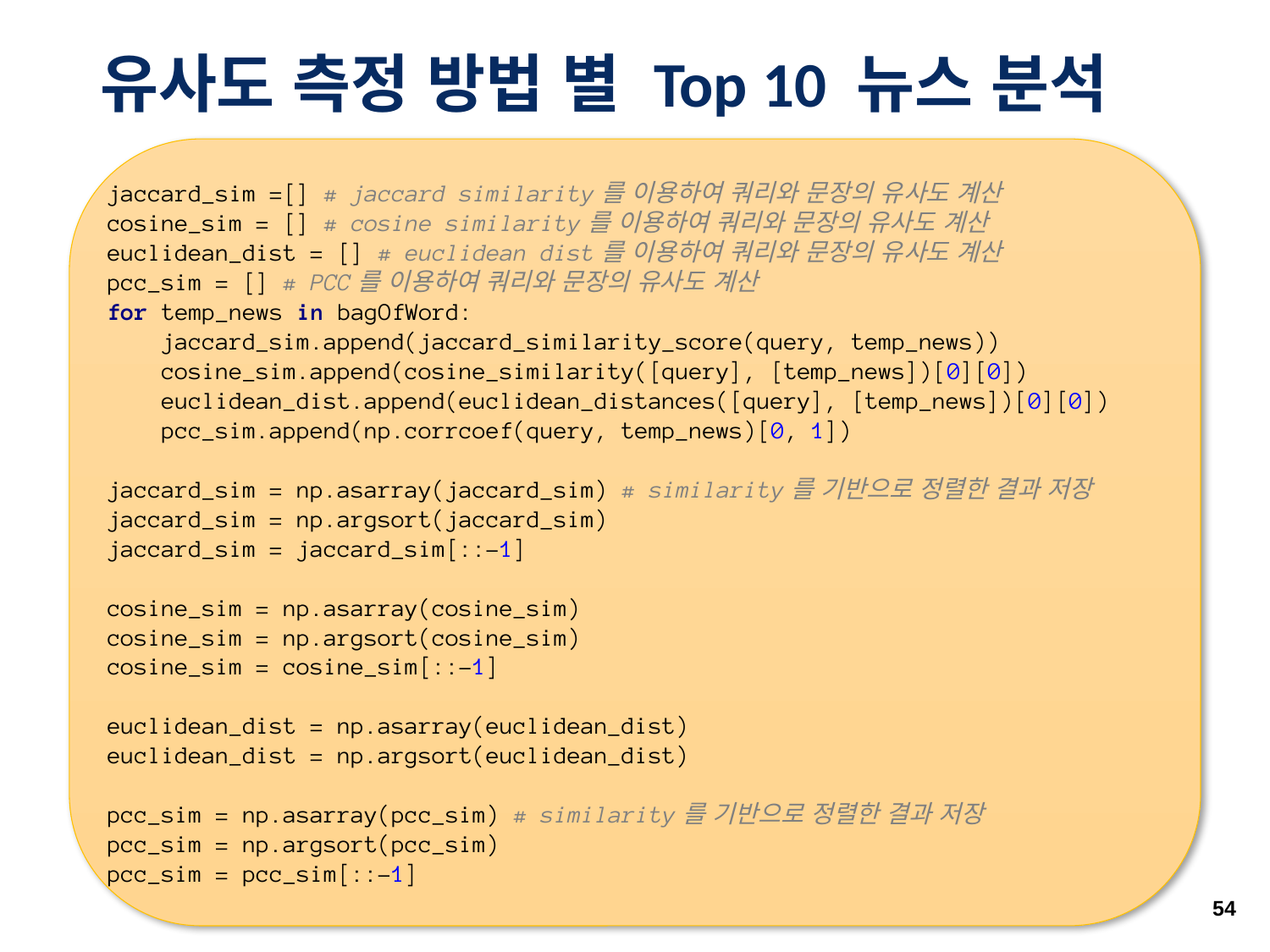

# 유사도 측정 방법 별 Top 10 뉴스 분석
jaccard_sim =[] # jaccard similarity를 이용하여 쿼리와 문장의 유사도 계산
cosine_sim = [] # cosine similarity를 이용하여 쿼리와 문장의 유사도 계산
euclidean_dist = [] # euclidean dist를 이용하여 쿼리와 문장의 유사도 계산
pcc_sim = [] # PCC를 이용하여 쿼리와 문장의 유사도 계산
for temp_news in bagOfWord:
    jaccard_sim.append(jaccard_similarity_score(query, temp_news))
    cosine_sim.append(cosine_similarity([query], [temp_news])[0][0])
    euclidean_dist.append(euclidean_distances([query], [temp_news])[0][0])
    pcc_sim.append(np.corrcoef(query, temp_news)[0, 1])
jaccard_sim = np.asarray(jaccard_sim) # similarity를 기반으로 정렬한 결과 저장
jaccard_sim = np.argsort(jaccard_sim)
jaccard_sim = jaccard_sim[::-1]
cosine_sim = np.asarray(cosine_sim)
cosine_sim = np.argsort(cosine_sim)
cosine_sim = cosine_sim[::-1]
euclidean_dist = np.asarray(euclidean_dist)
euclidean_dist = np.argsort(euclidean_dist)
pcc_sim = np.asarray(pcc_sim) # similarity를 기반으로 정렬한 결과 저장
pcc_sim = np.argsort(pcc_sim)
pcc_sim = pcc_sim[::-1]
54